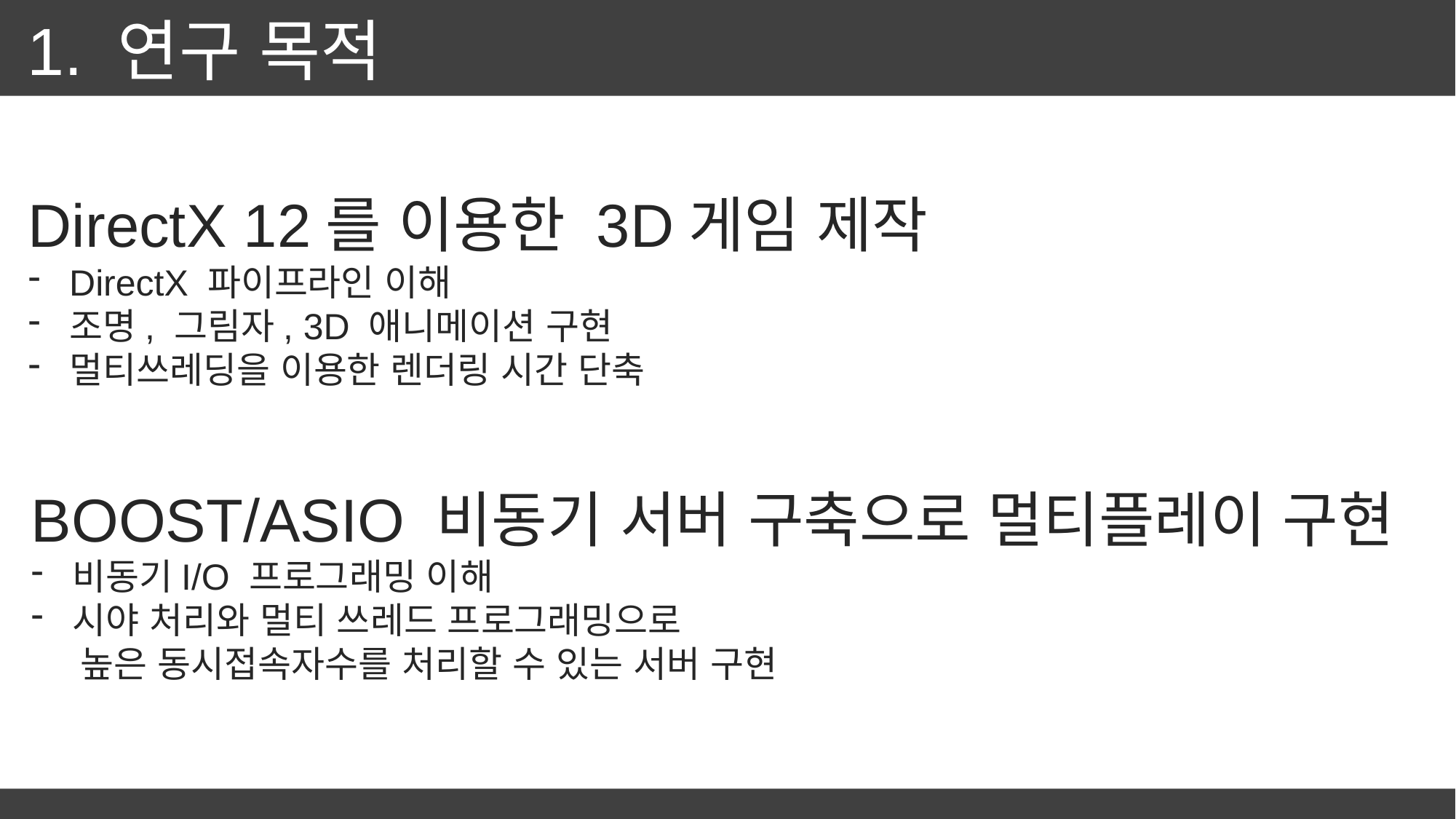

1. 연구 목적
DirectX 12를 이용한 3D게임 제작
DirectX 파이프라인 이해
조명, 그림자, 3D 애니메이션 구현
멀티쓰레딩을 이용한 렌더링 시간 단축
BOOST/ASIO 비동기 서버 구축으로 멀티플레이 구현
비동기I/O 프로그래밍 이해
시야 처리와 멀티 쓰레드 프로그래밍으로
    높은 동시접속자수를 처리할 수 있는 서버 구현